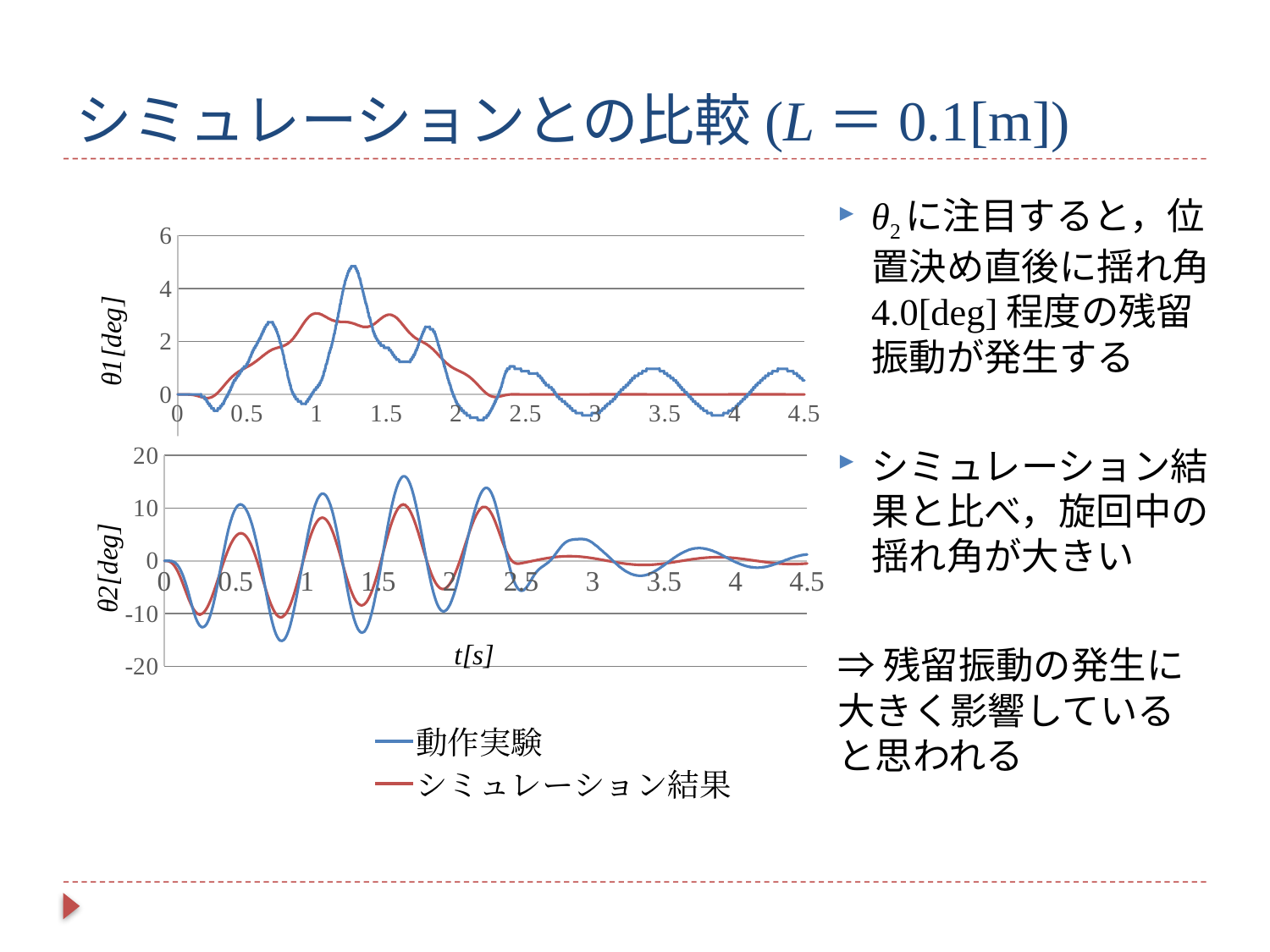

# シミュレーションとの比較(L＝0.1[m])
θ2に注目すると，位置決め直後に揺れ角4.0[deg]程度の残留振動が発生する

シミュレーション結果と比べ，旋回中の揺れ角が大きい

⇒残留振動の発生に大きく影響していると思われる

### Chart

| Category | "Model Root"/"S2" | θ1 |
|---|---|---|

### Chart

| Category | "Model Root"/"S1" | θ2 |
|---|---|---|
動作実験
シミュレーション結果